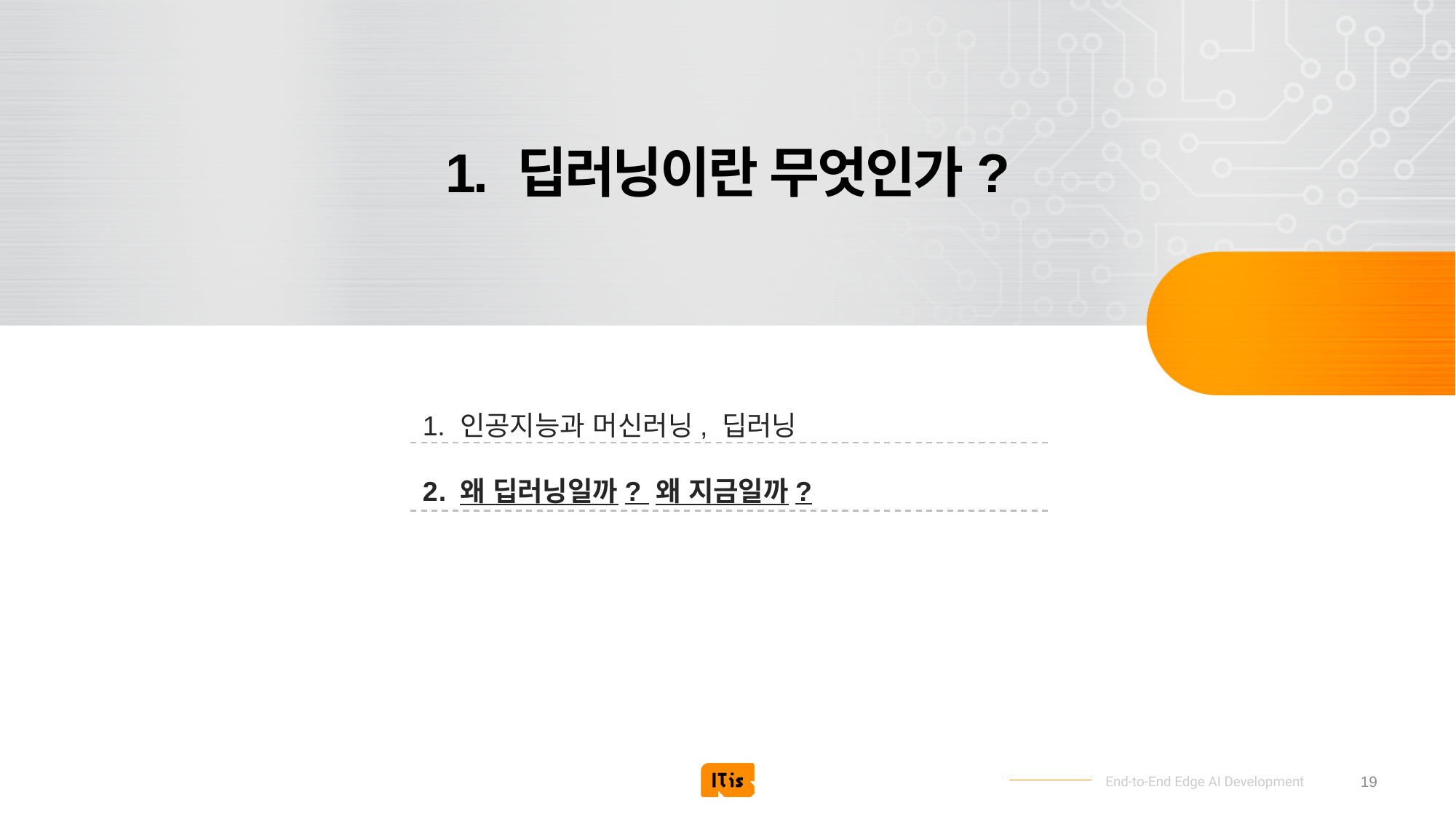

# 1. 딥러닝이란 무엇인가?
인공지능과 머신러닝, 딥러닝
왜 딥러닝일까? 왜 지금일까?
19